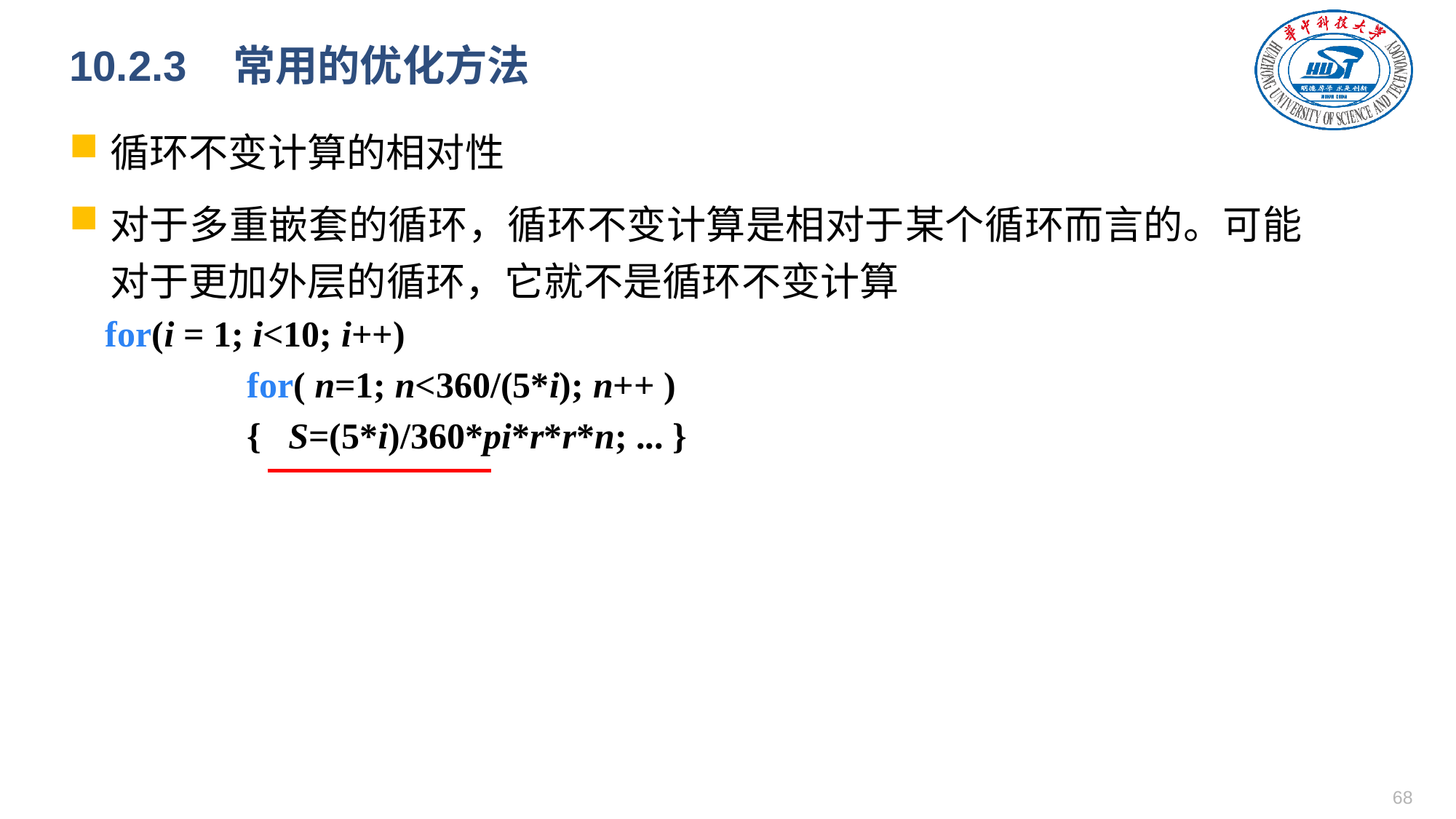

# 10.2.3   常用的优化方法
循环不变计算的相对性
对于多重嵌套的循环，循环不变计算是相对于某个循环而言的。可能对于更加外层的循环，它就不是循环不变计算
for(i = 1; i<10; i++)
		for( n=1; n<360/(5*i); n++ )
		{   S=(5*i)/360*pi*r*r*n; ... }

68